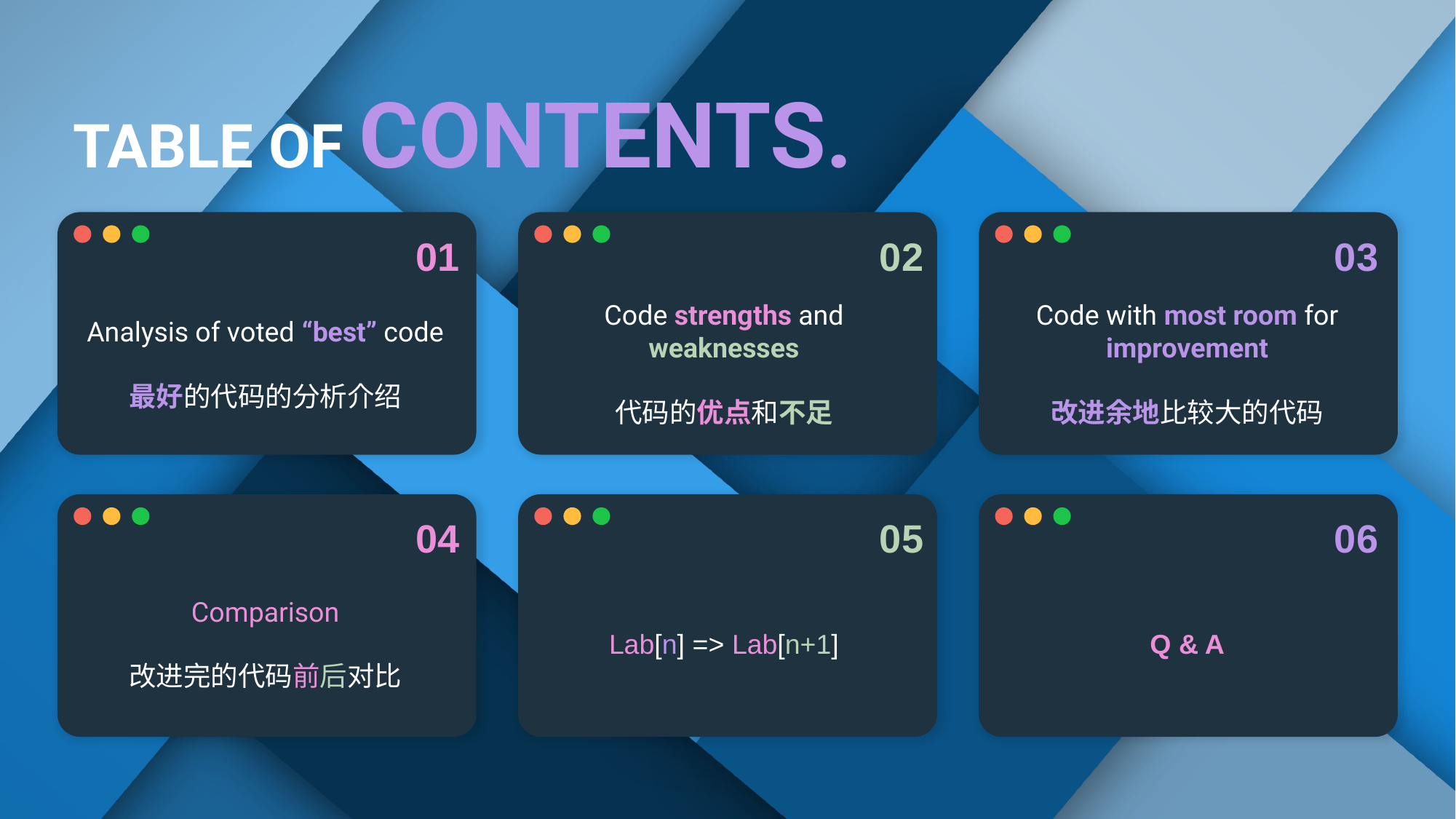

# TABLE OF CONTENTS.
01
02
03
Analysis of voted “best” code
最好的代码的分析介绍
Code strengths and weaknesses
代码的优点和不足
Code with most room for improvement
改进余地⽐较⼤的代码
04
05
06
Comparison
改进完的代码前后对比
Lab[n] => Lab[n+1]
Q & A